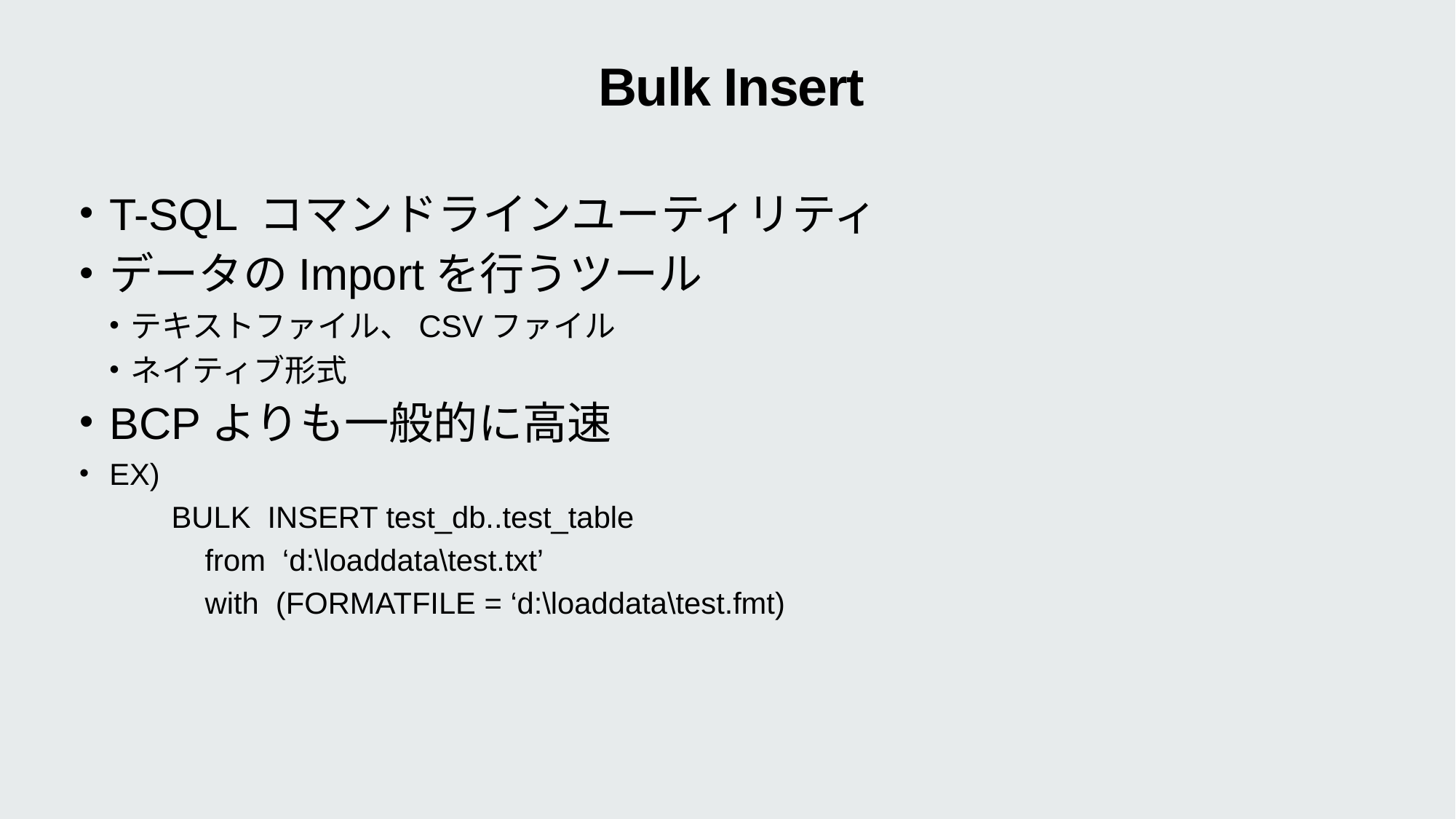

# Bulk Insert
T-SQL コマンドラインユーティリティ
データのImportを行うツール
テキストファイル、CSVファイル
ネイティブ形式
BCPよりも一般的に高速
EX)
           BULK  INSERT test_db..test_table
               from  ‘d:\loaddata\test.txt’
               with  (FORMATFILE = ‘d:\loaddata\test.fmt)